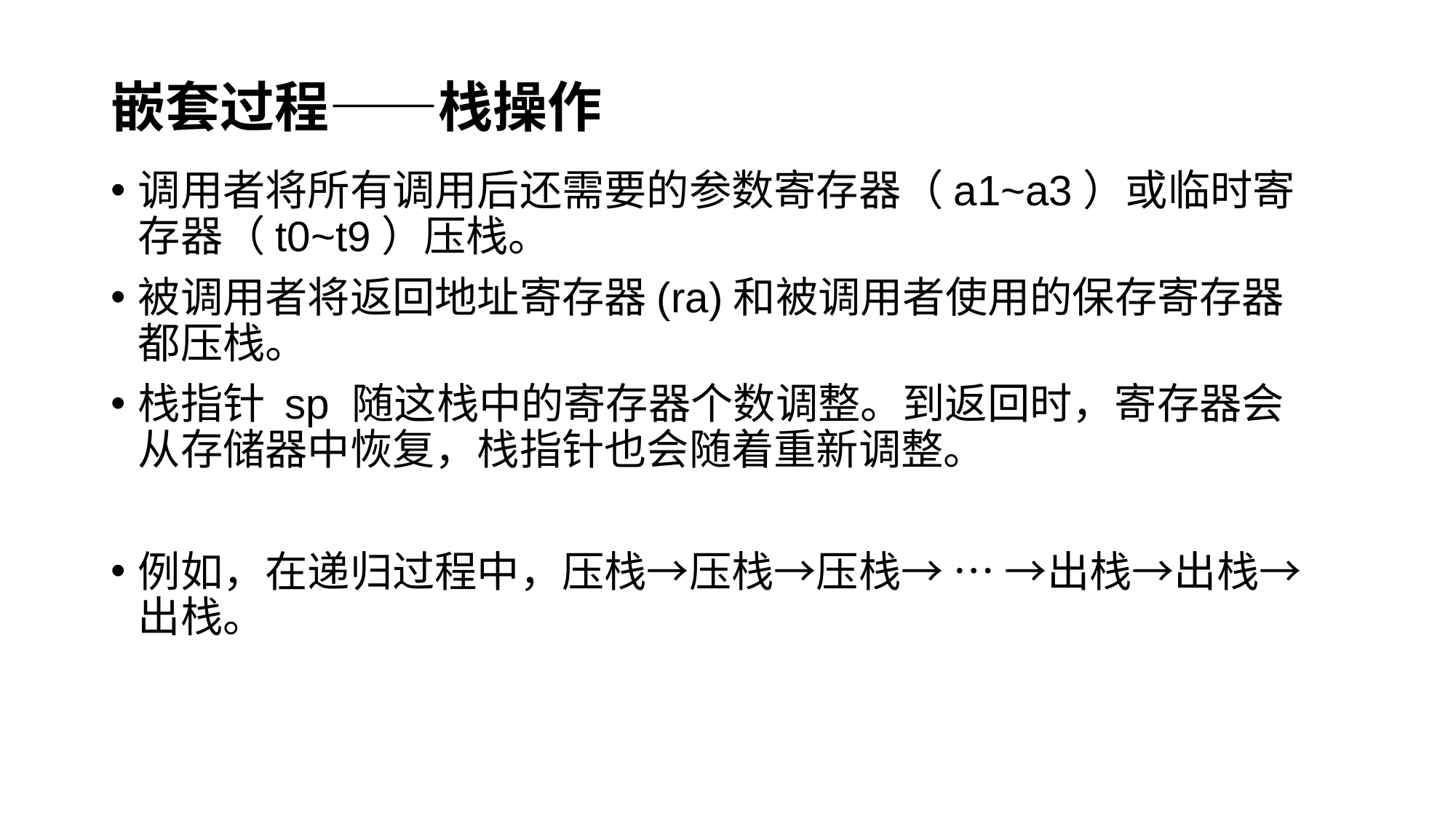

嵌套过程——栈操作
调用者将所有调用后还需要的参数寄存器（a1~a3）或临时寄存器（t0~t9）压栈。
被调用者将返回地址寄存器(ra)和被调用者使用的保存寄存器都压栈。
栈指针 sp 随这栈中的寄存器个数调整。到返回时，寄存器会从存储器中恢复，栈指针也会随着重新调整。

例如，在递归过程中，压栈→压栈→压栈→ … →出栈→出栈→出栈。